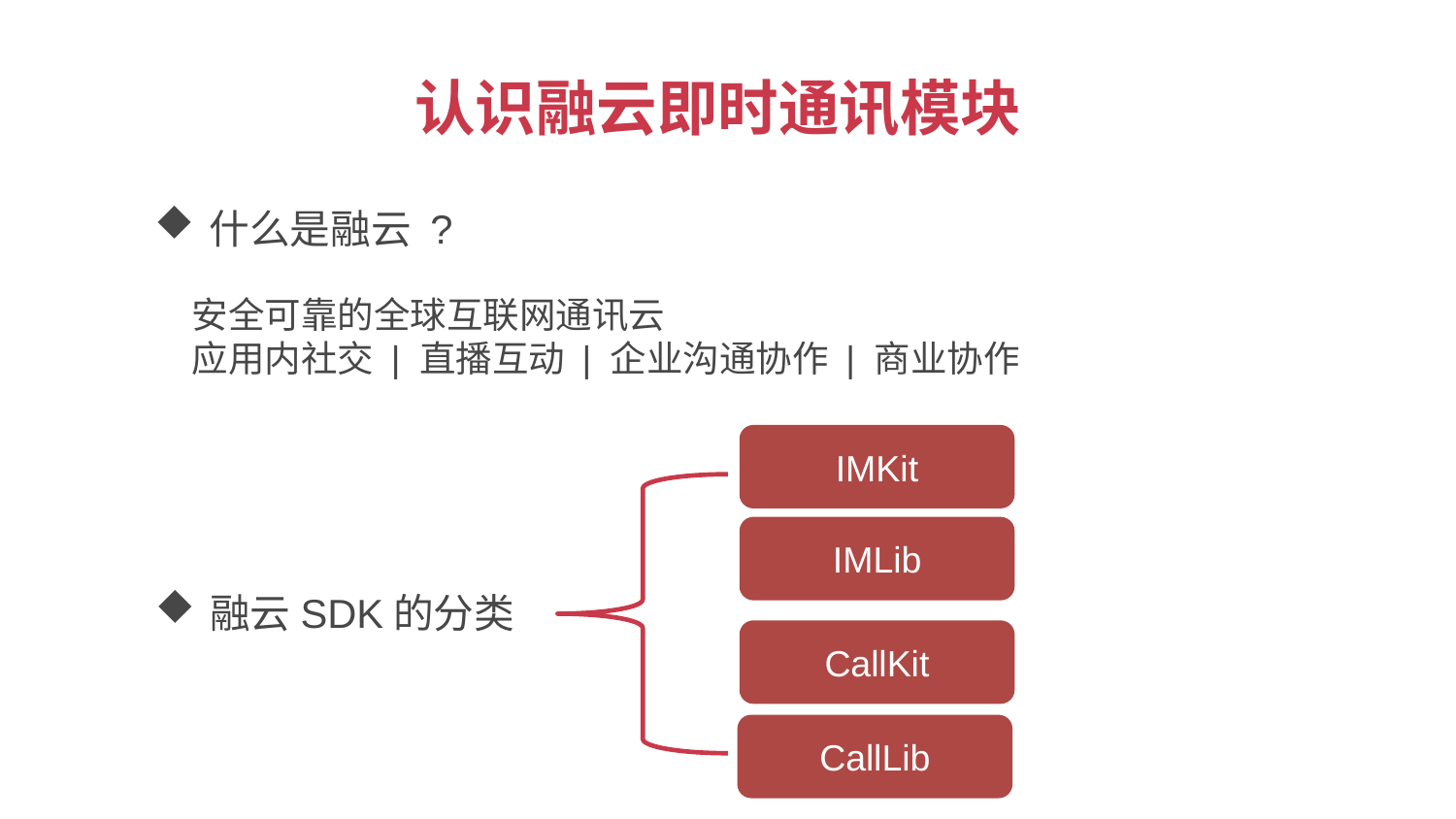

认识融云即时通讯模块
什么是融云 ?
安全可靠的全球互联网通讯云
应用内社交 | 直播互动 | 企业沟通协作 | 商业协作
IMKit

IMLib

融云SDK的分类
CallKit
CallLib